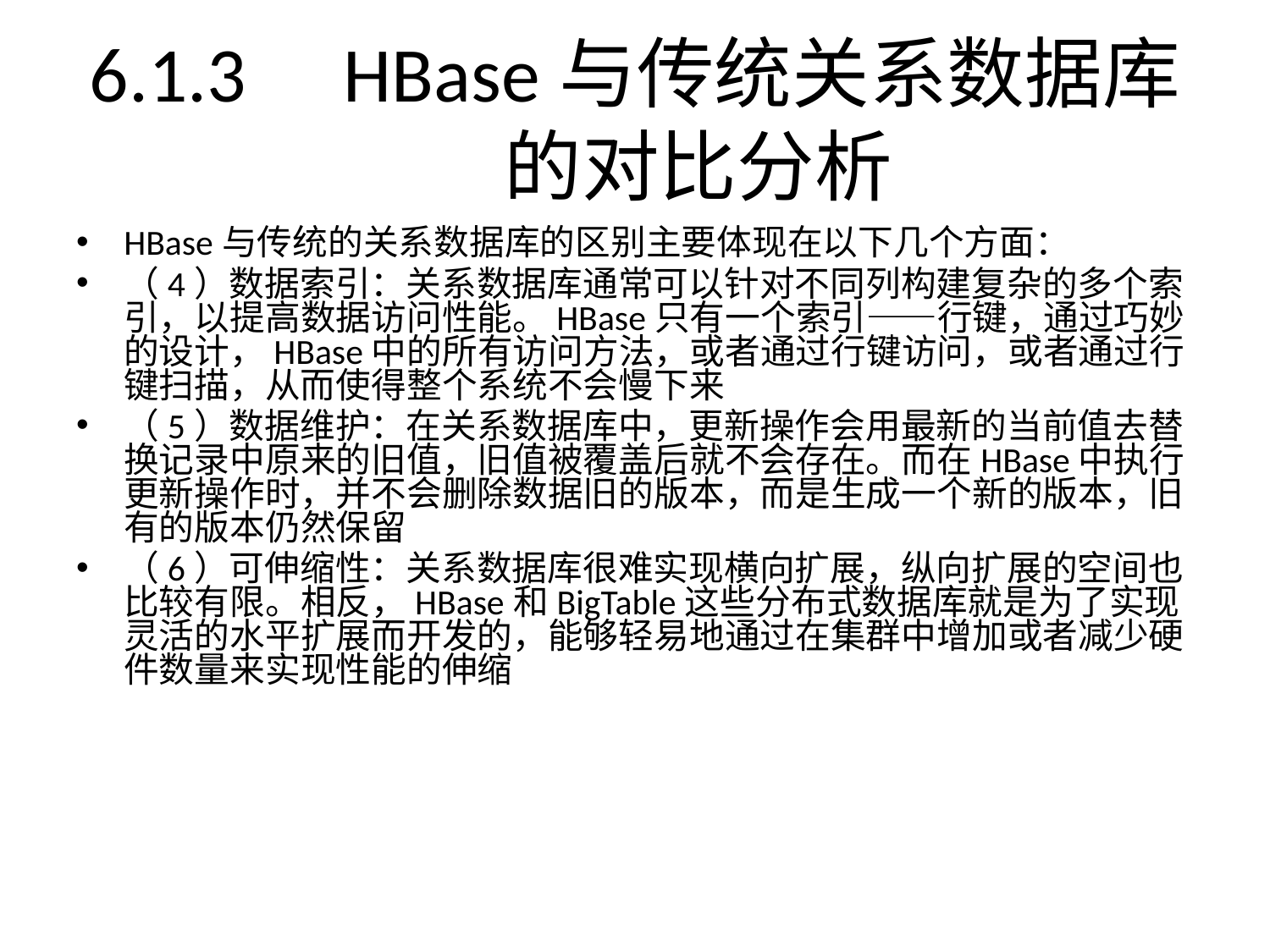

# 6.1.3	HBase与传统关系数据库的对比分析
HBase与传统的关系数据库的区别主要体现在以下几个方面：
（4）数据索引：关系数据库通常可以针对不同列构建复杂的多个索引，以提高数据访问性能。HBase只有一个索引——行键，通过巧妙的设计，HBase中的所有访问方法，或者通过行键访问，或者通过行键扫描，从而使得整个系统不会慢下来
（5）数据维护：在关系数据库中，更新操作会用最新的当前值去替换记录中原来的旧值，旧值被覆盖后就不会存在。而在HBase中执行更新操作时，并不会删除数据旧的版本，而是生成一个新的版本，旧有的版本仍然保留
（6）可伸缩性：关系数据库很难实现横向扩展，纵向扩展的空间也比较有限。相反，HBase和BigTable这些分布式数据库就是为了实现灵活的水平扩展而开发的，能够轻易地通过在集群中增加或者减少硬件数量来实现性能的伸缩